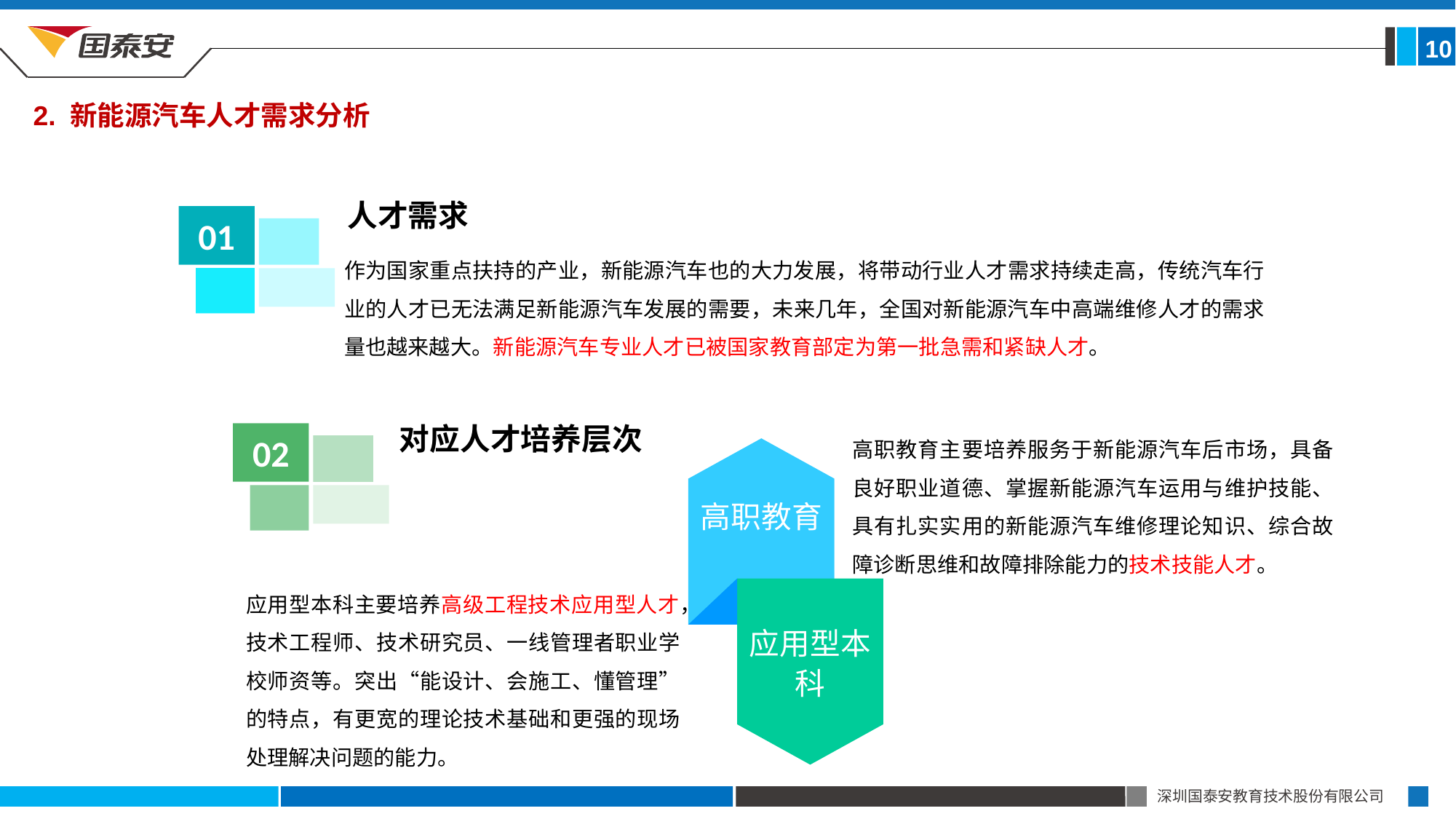

10
2. 新能源汽车人才需求分析
人才需求
01

作为国家重点扶持的产业，新能源汽车也的大力发展，将带动行业人才需求持续走高，传统汽车行业的人才已无法满足新能源汽车发展的需要，未来几年，全国对新能源汽车中高端维修人才的需求量也越来越大。新能源汽车专业人才已被国家教育部定为第一批急需和紧缺人才。
对应人才培养层次
02

高职教育主要培养服务于新能源汽车后市场，具备良好职业道德、掌握新能源汽车运用与维护技能、具有扎实实用的新能源汽车维修理论知识、综合故障诊断思维和故障排除能力的技术技能人才。
高职教育

应用型本科
应用型本科主要培养高级工程技术应用型人才，技术工程师、技术研究员、一线管理者职业学校师资等。突出“能设计、会施工、懂管理”的特点，有更宽的理论技术基础和更强的现场处理解决问题的能力。